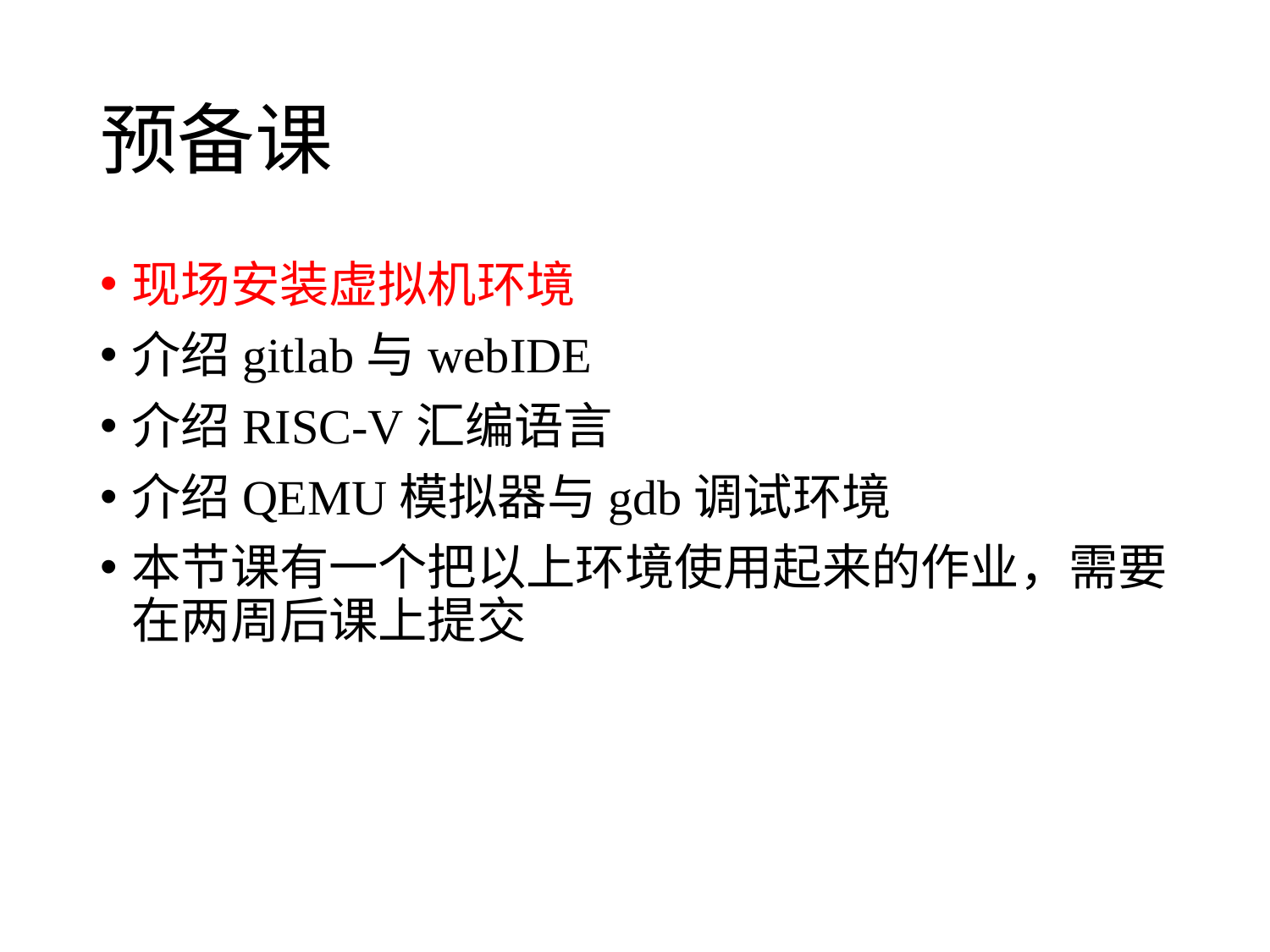

# 预备课
现场安装虚拟机环境
介绍gitlab与webIDE
介绍RISC-V汇编语言
介绍QEMU模拟器与gdb调试环境
本节课有一个把以上环境使用起来的作业，需要在两周后课上提交